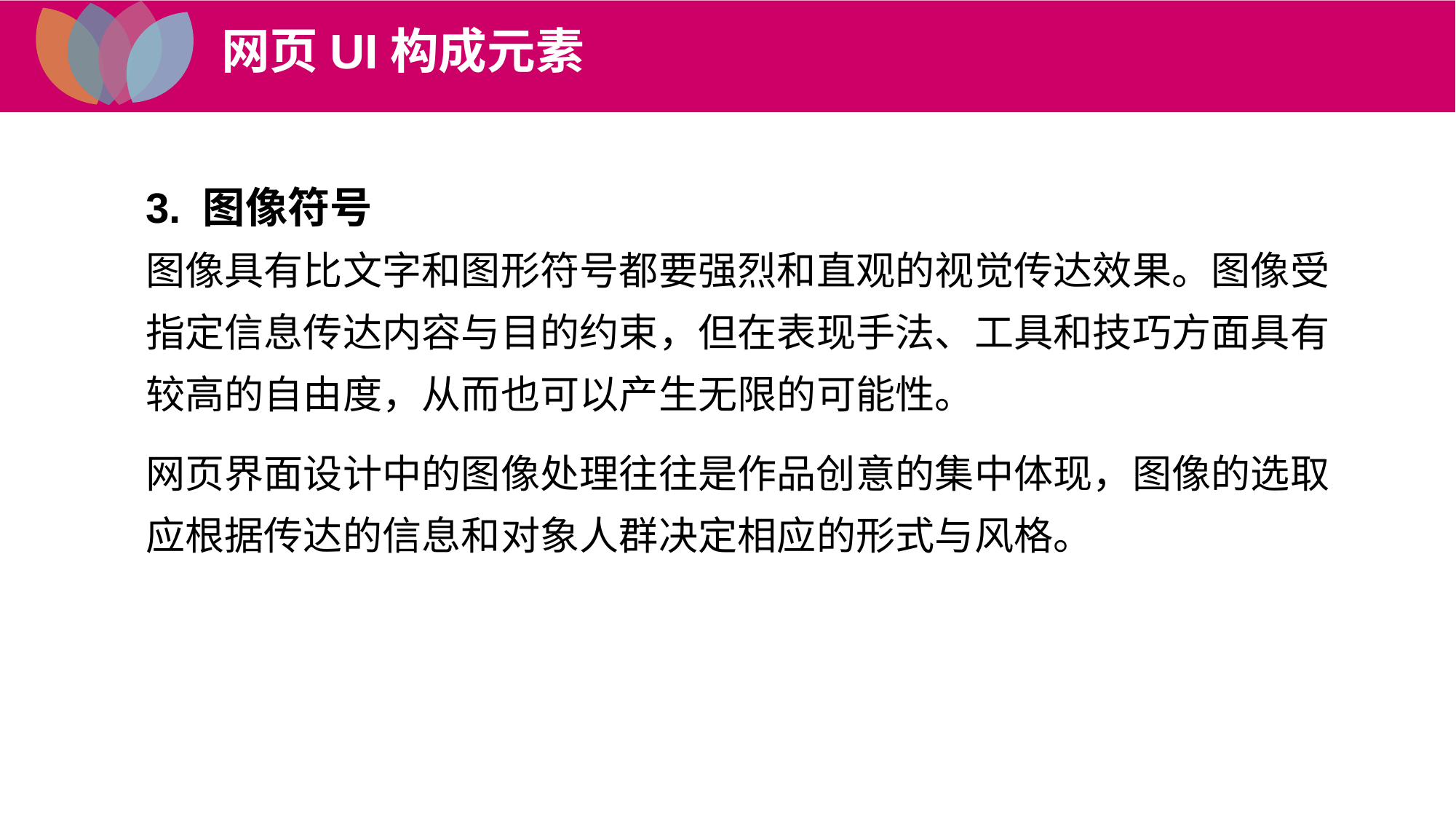

网页UI构成元素
3. 图像符号
图像具有比文字和图形符号都要强烈和直观的视觉传达效果。图像受指定信息传达内容与目的约束，但在表现手法、工具和技巧方面具有较高的自由度，从而也可以产生无限的可能性。
网页界面设计中的图像处理往往是作品创意的集中体现，图像的选取应根据传达的信息和对象人群决定相应的形式与风格。